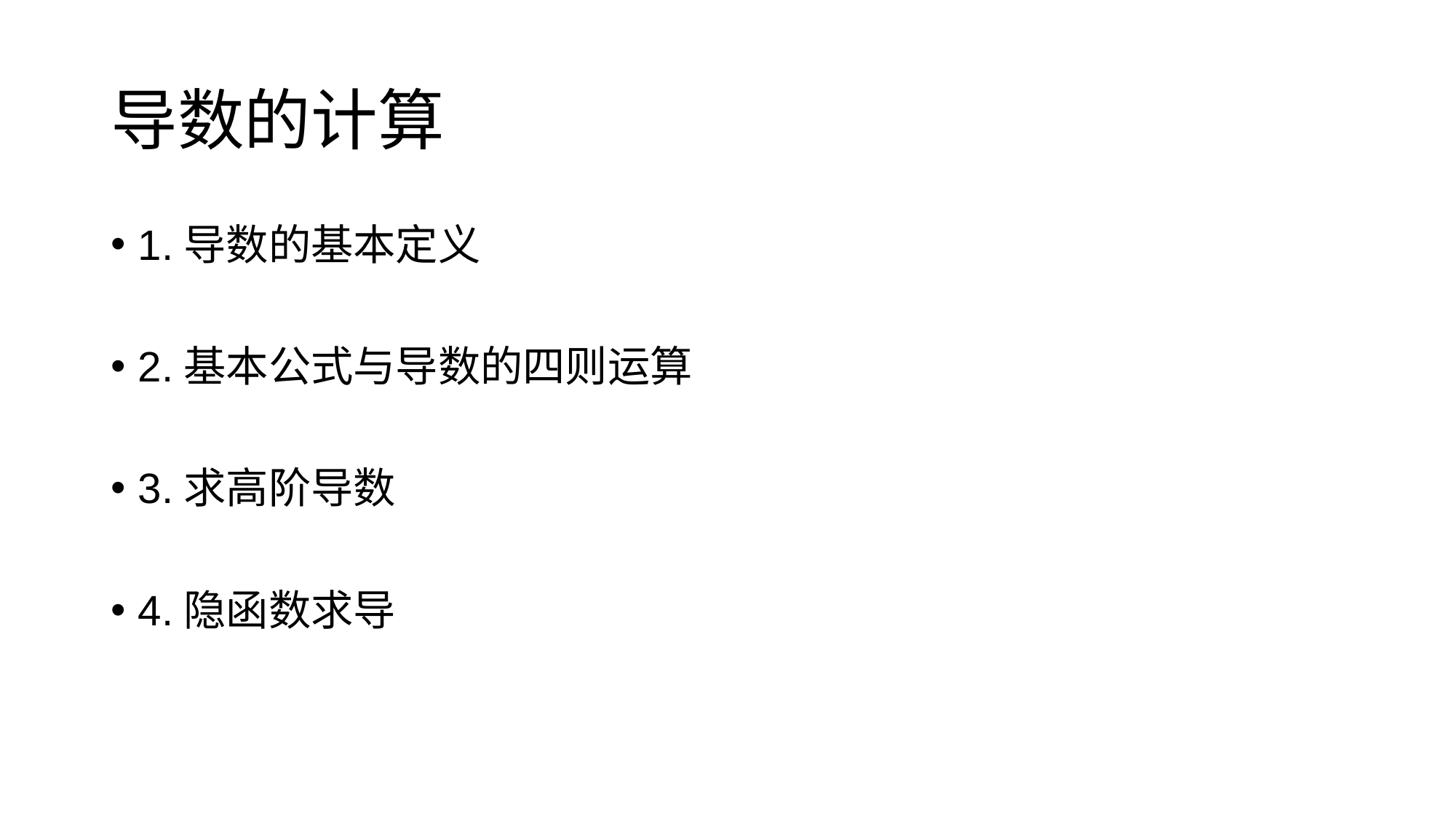

# 导数的计算
1.导数的基本定义

2.基本公式与导数的四则运算

3.求高阶导数

4.隐函数求导